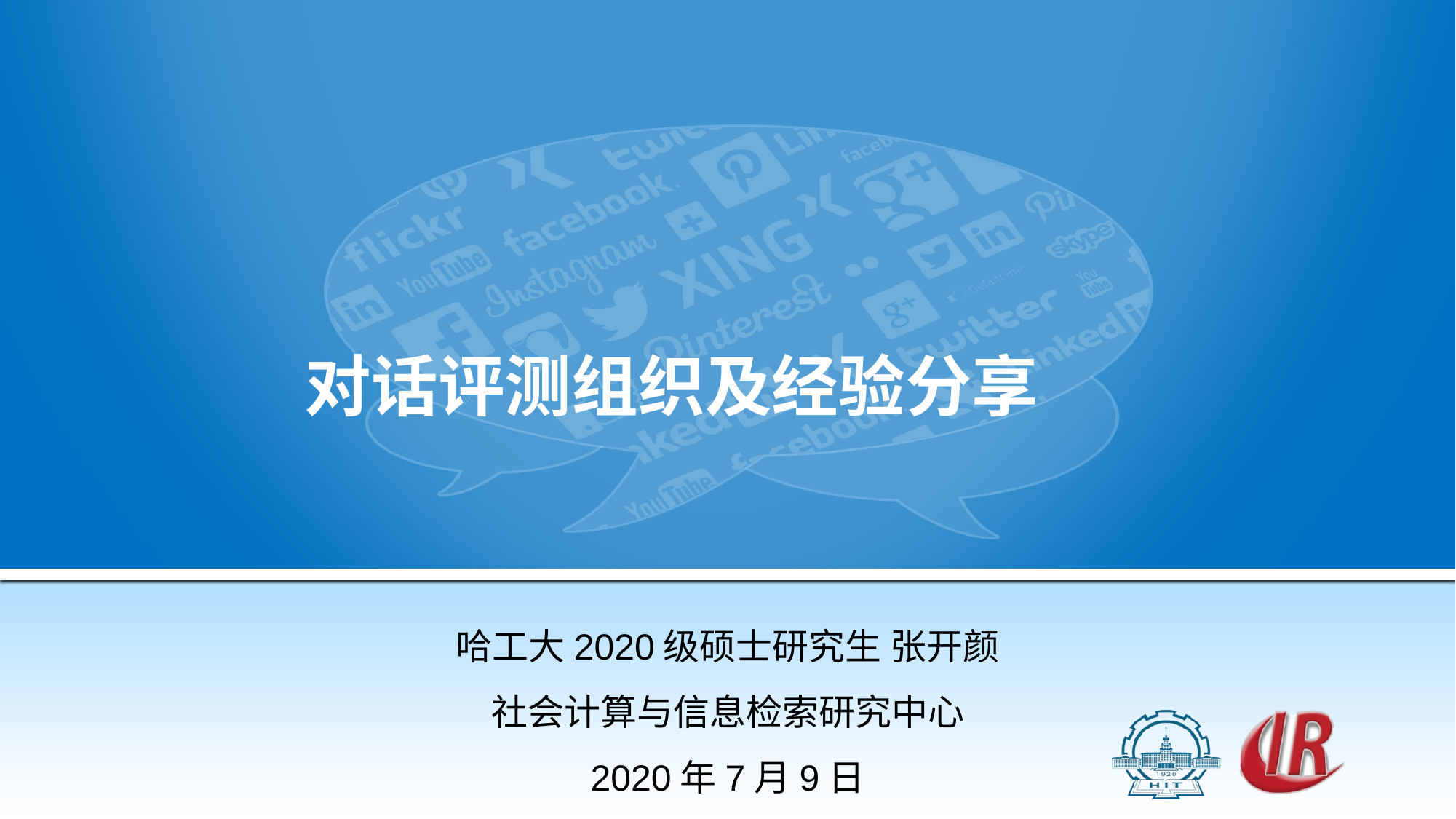

对话评测组织及经验分享
哈工大2020级硕士研究生 张开颜
社会计算与信息检索研究中心
2020年7月9日